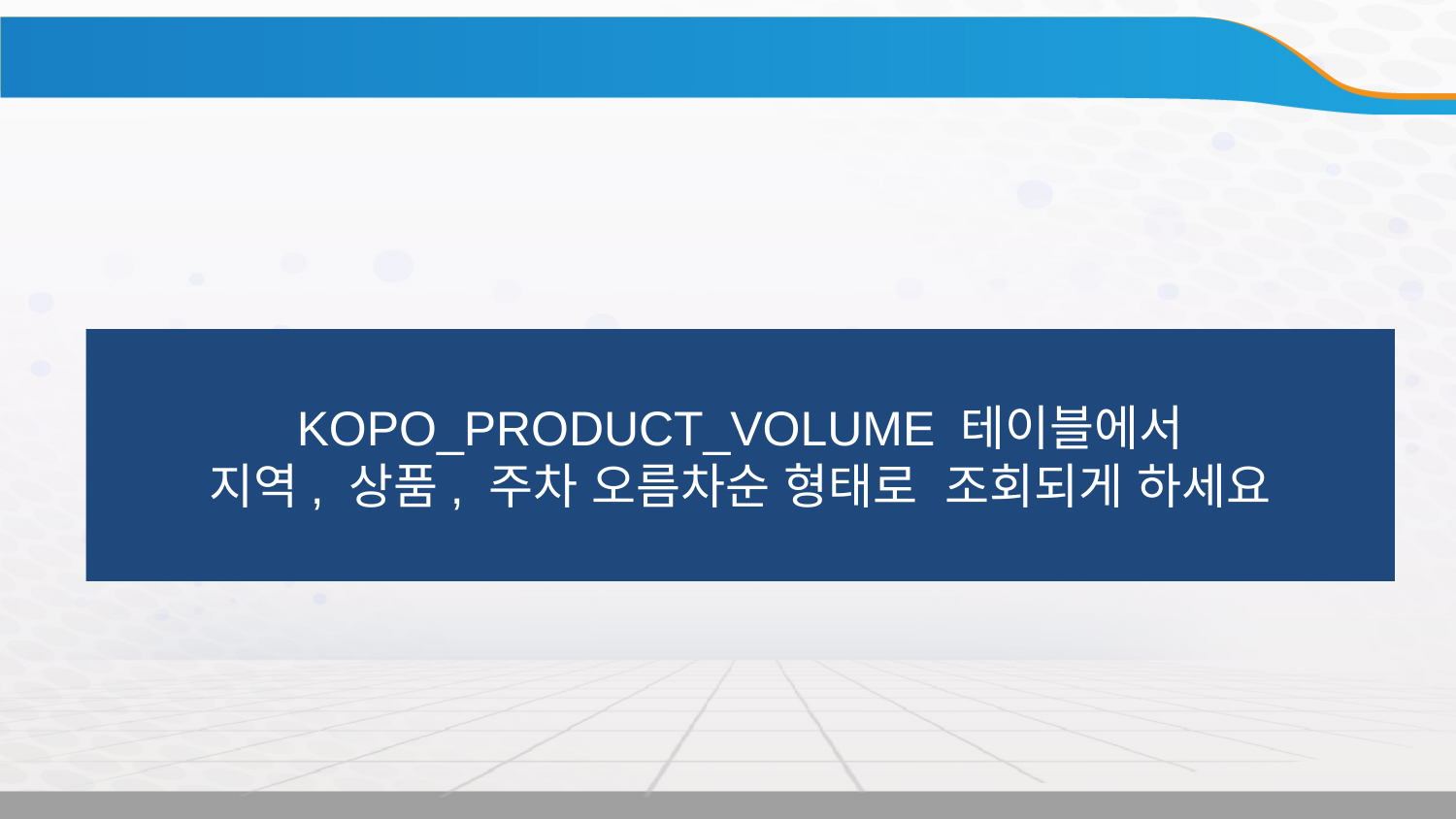

KOPO_PRODUCT_VOLUME 테이블에서
지역, 상품, 주차 오름차순 형태로  조회되게 하세요